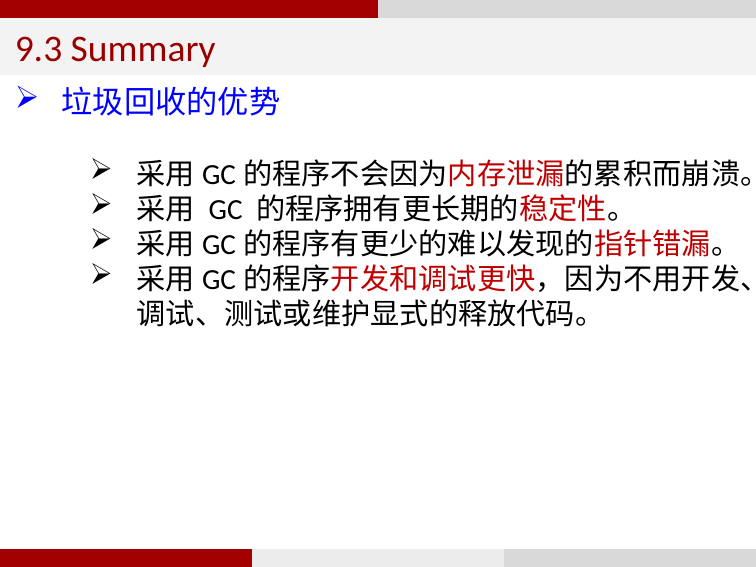

9.3 Summary
垃圾回收的优势

采用GC的程序不会因为内存泄漏的累积而崩溃。
采用 GC 的程序拥有更长期的稳定性。
采用GC的程序有更少的难以发现的指针错漏。
采用GC的程序开发和调试更快，因为不用开发、调试、测试或维护显式的释放代码。

79